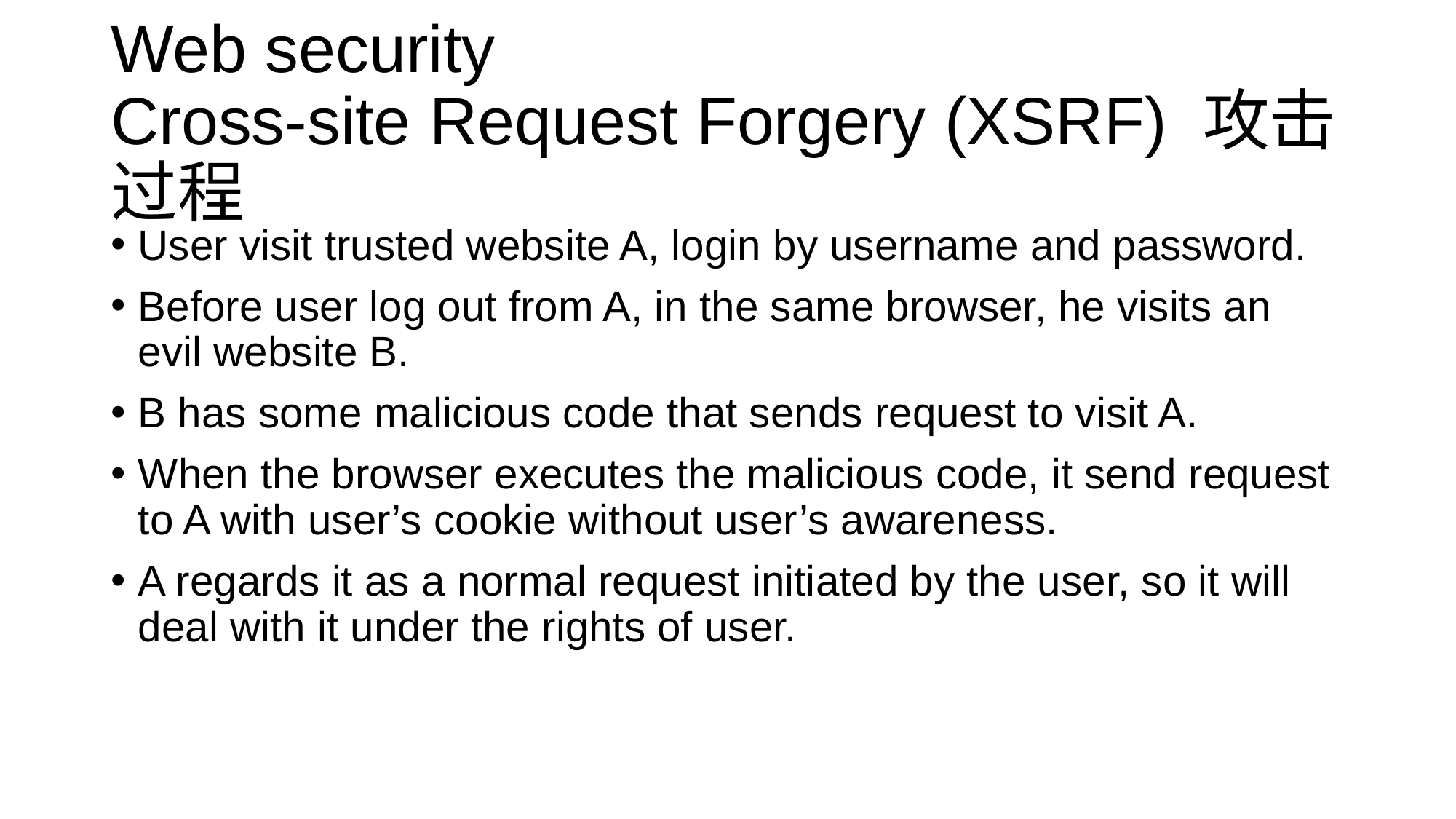

# Web security Cross-site Request Forgery (XSRF) 攻击过程
User visit trusted website A, login by username and password.
Before user log out from A, in the same browser, he visits an evil website B.
B has some malicious code that sends request to visit A.
When the browser executes the malicious code, it send request to A with user’s cookie without user’s awareness.
A regards it as a normal request initiated by the user, so it will deal with it under the rights of user.